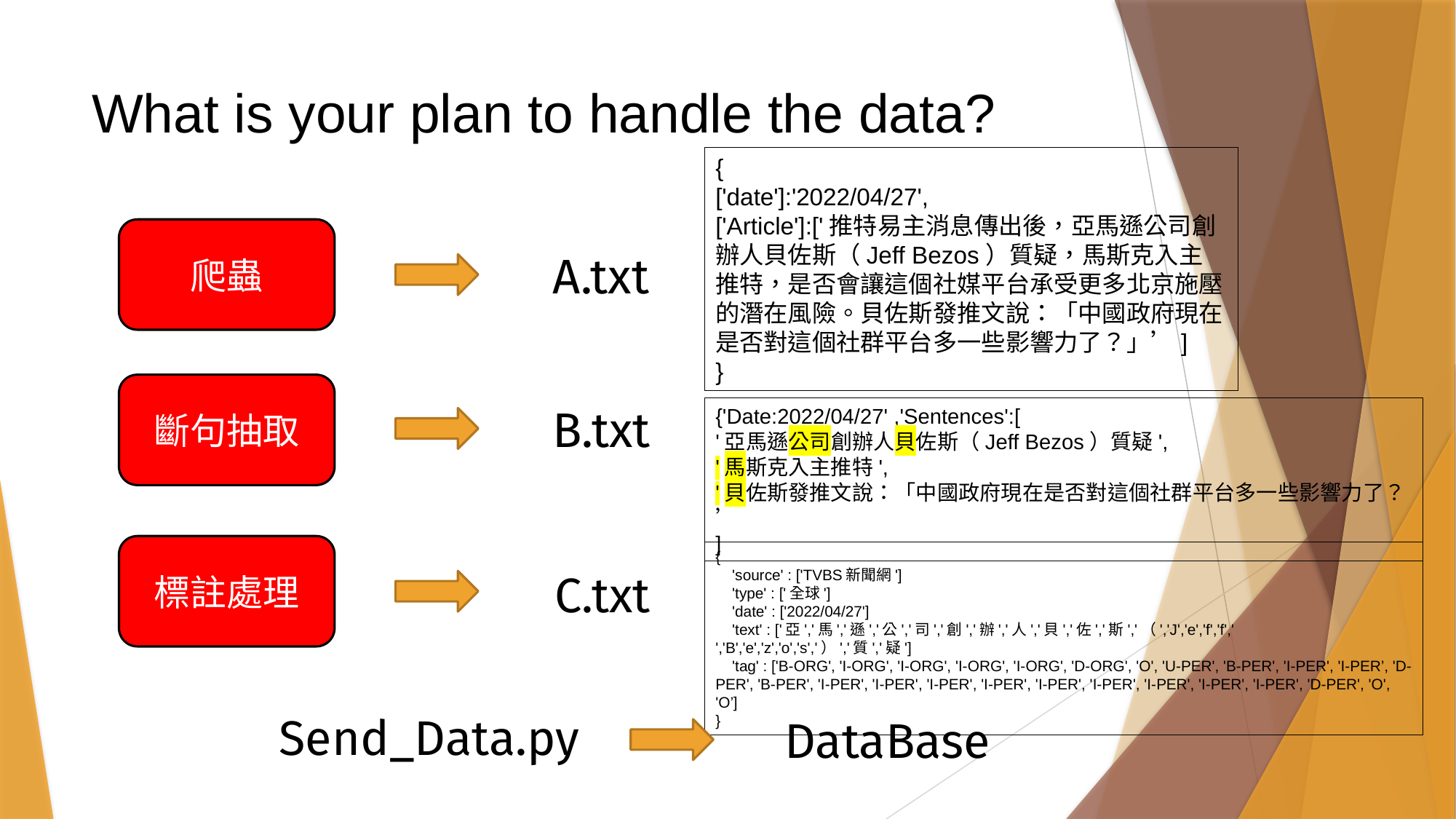

# What is your plan to handle the data?
{
['date']:'2022/04/27',
['Article']:['推特易主消息傳出後，亞馬遜公司創辦人貝佐斯（Jeff Bezos）質疑，馬斯克入主推特，是否會讓這個社媒平台承受更多北京施壓的潛在風險。貝佐斯發推文說：「中國政府現在是否對這個社群平台多一些影響力了？」’]
}
爬蟲
A.txt

斷句抽取
B.txt
{'Date:2022/04/27' ,'Sentences':[
'亞馬遜公司創辦人貝佐斯（Jeff Bezos）質疑',
'馬斯克入主推特',
'貝佐斯發推文說：「中國政府現在是否對這個社群平台多一些影響力了？’
]

標註處理
{
    'source' : ['TVBS新聞網']
    'type' : ['全球']
    'date' : ['2022/04/27']
    'text' : ['亞','馬','遜','公','司','創','辦','人','貝','佐','斯','（','J','e','f','f',' ','B','e','z','o','s','）','質','疑']
    'tag' : ['B-ORG', 'I-ORG', 'I-ORG', 'I-ORG', 'I-ORG', 'D-ORG', 'O', 'U-PER', 'B-PER', 'I-PER', 'I-PER’, 'D-PER', 'B-PER', 'I-PER', 'I-PER', 'I-PER', 'I-PER', 'I-PER', 'I-PER', 'I-PER', 'I-PER', 'I-PER', 'D-PER', 'O', 'O’]
}
C.txt

Send_Data.py
DataBase